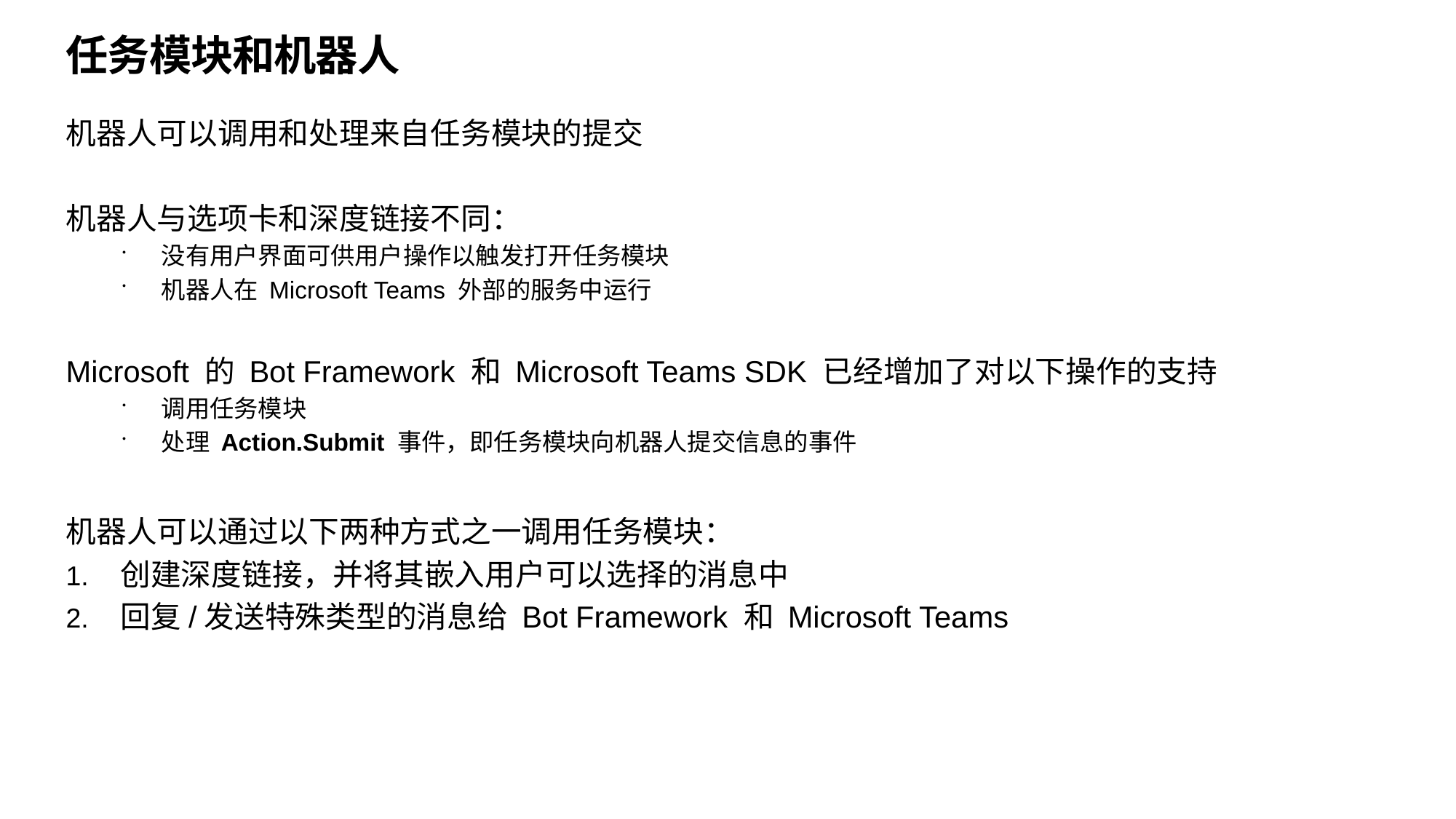

# 任务模块和机器人
机器人可以调用和处理来自任务模块的提交

机器人与选项卡和深度链接不同：
没有用户界面可供用户操作以触发打开任务模块
机器人在 Microsoft Teams 外部的服务中运行

Microsoft 的 Bot Framework 和 Microsoft Teams SDK 已经增加了对以下操作的支持
调用任务模块
处理 Action.Submit 事件，即任务模块向机器人提交信息的事件

机器人可以通过以下两种方式之一调用任务模块：
创建深度链接，并将其嵌入用户可以选择的消息中
回复/发送特殊类型的消息给 Bot Framework 和 Microsoft Teams